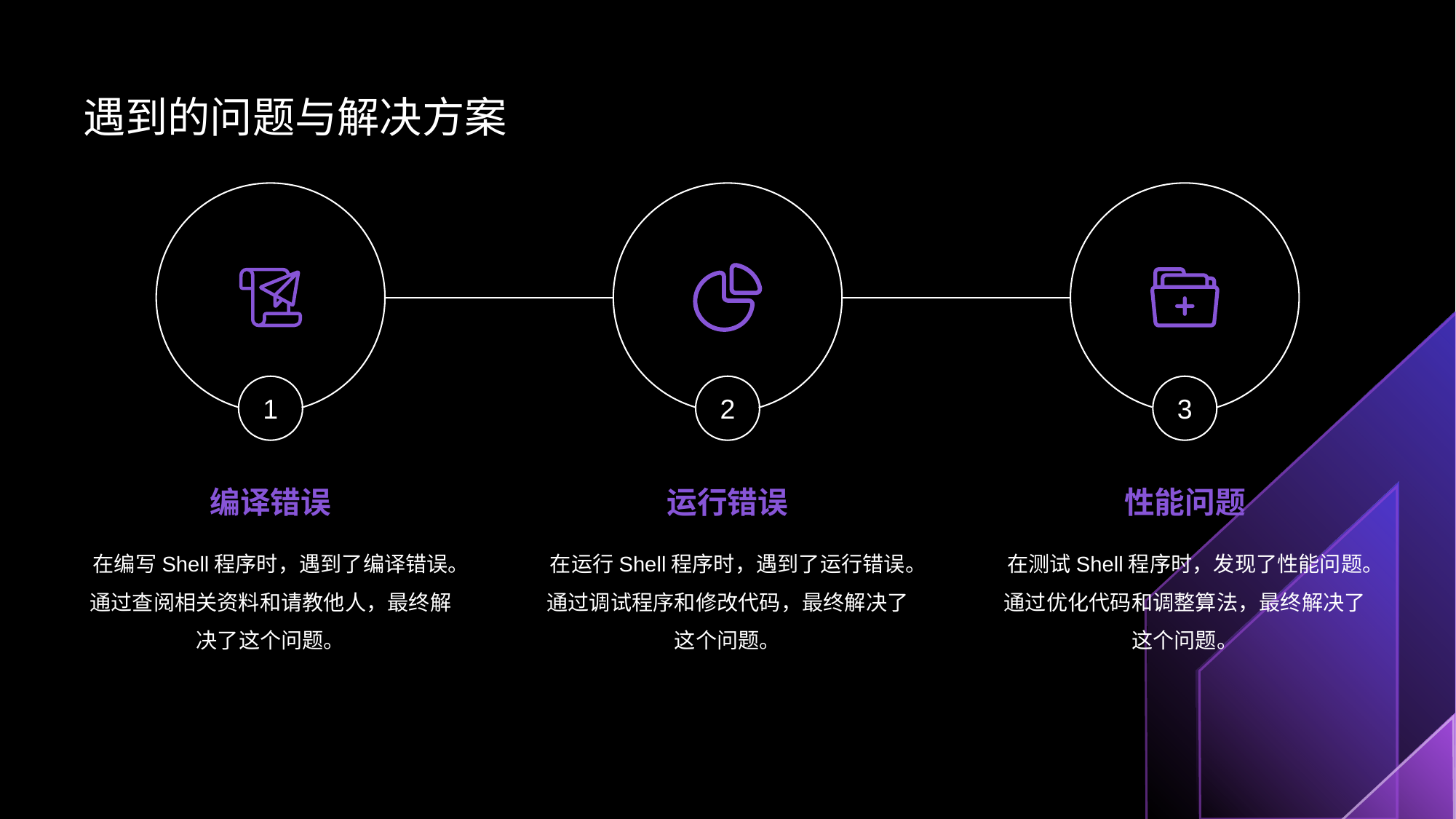

# 遇到的问题与解决方案

1
2
3
编译错误
运行错误
性能问题
在编写Shell程序时，遇到了编译错误。通过查阅相关资料和请教他人，最终解决了这个问题。
在运行Shell程序时，遇到了运行错误。通过调试程序和修改代码，最终解决了这个问题。
在测试Shell程序时，发现了性能问题。通过优化代码和调整算法，最终解决了这个问题。